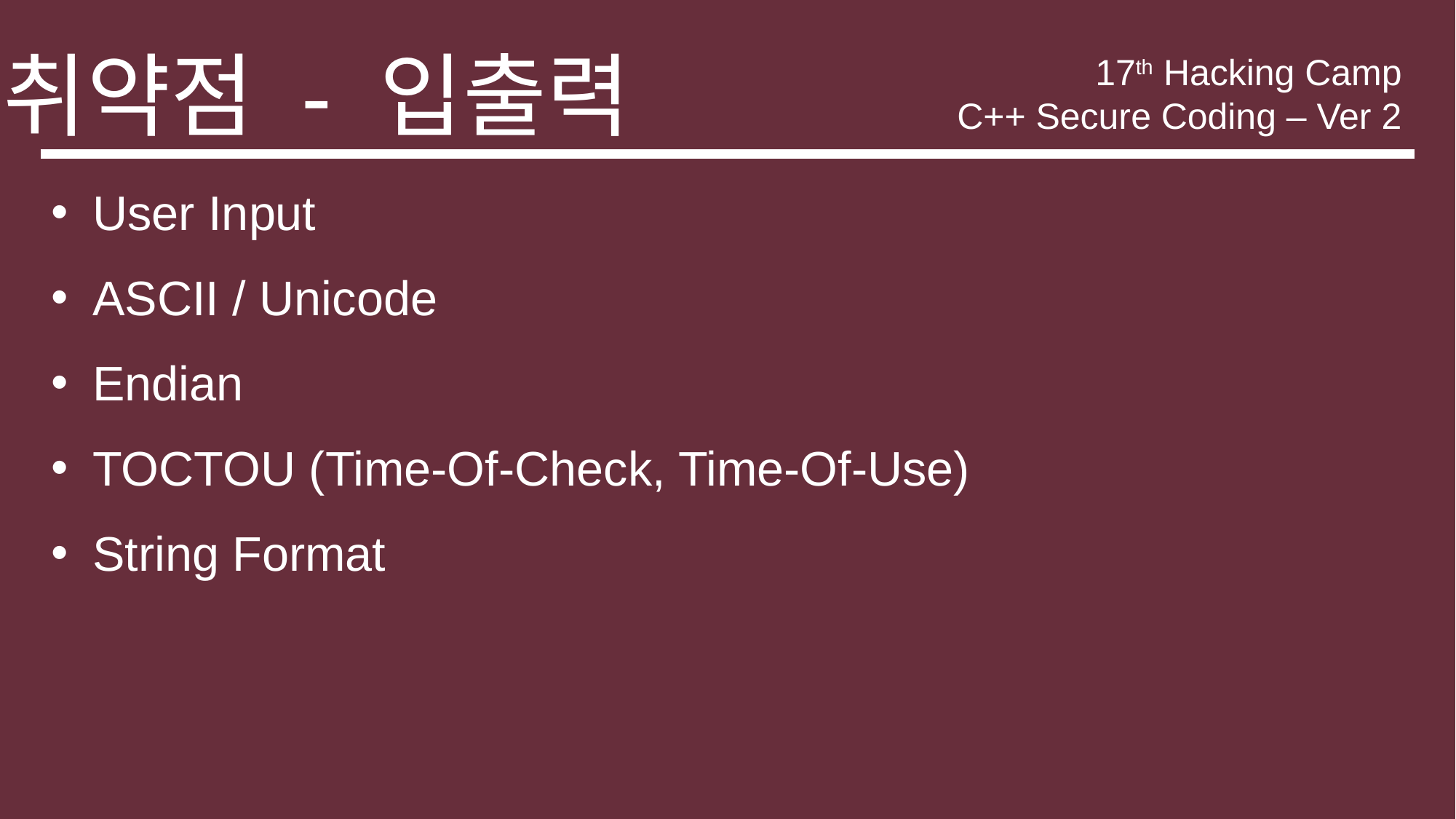

취약점 - 입출력
17th Hacking Camp
C++ Secure Coding – Ver 2
User Input
ASCII / Unicode
Endian
TOCTOU (Time-Of-Check, Time-Of-Use)
String Format